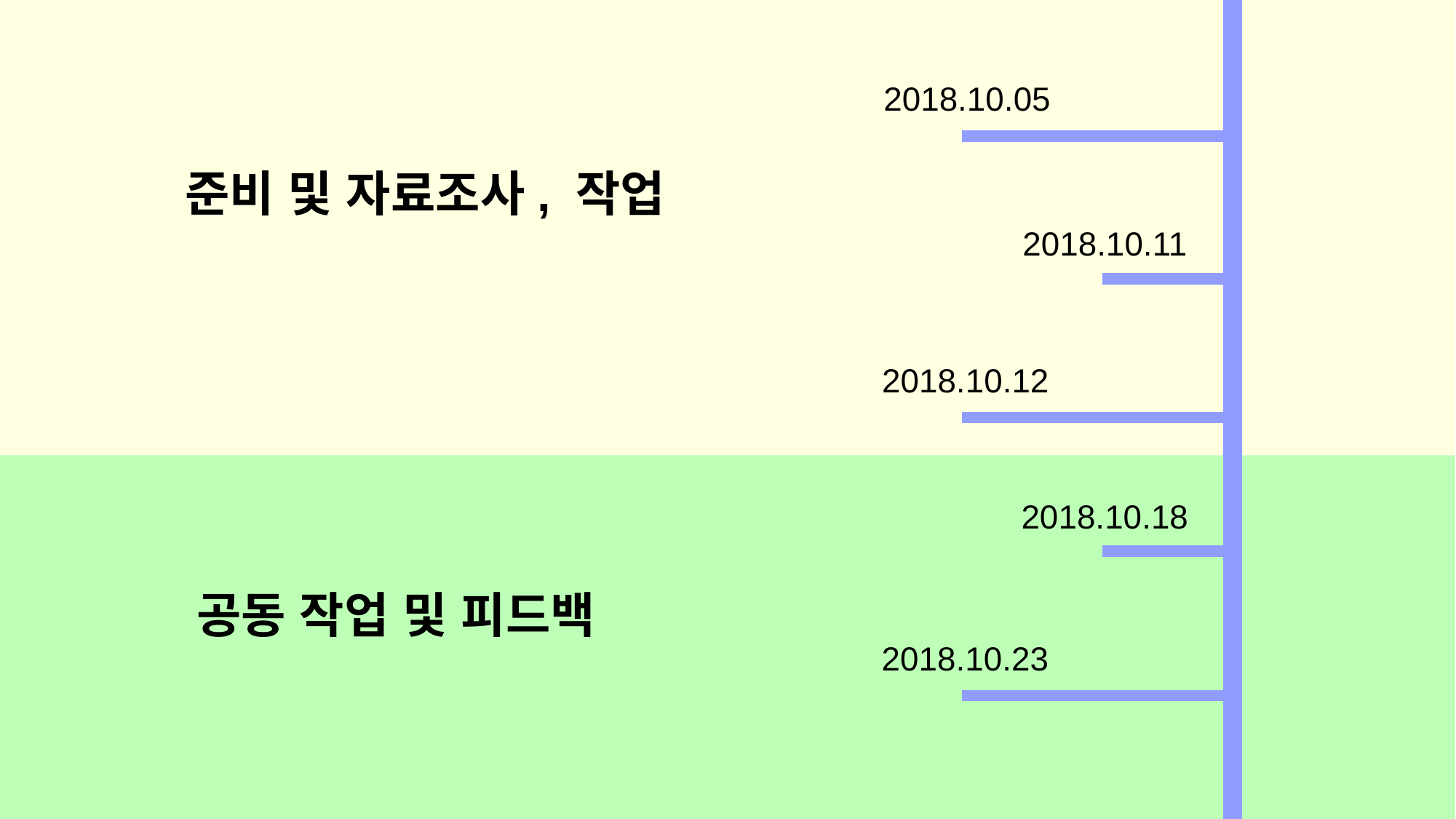

2018.10.05
준비 및 자료조사, 작업
2018.10.11
2018.10.12

2018.10.18
공동 작업 및 피드백
2018.10.23